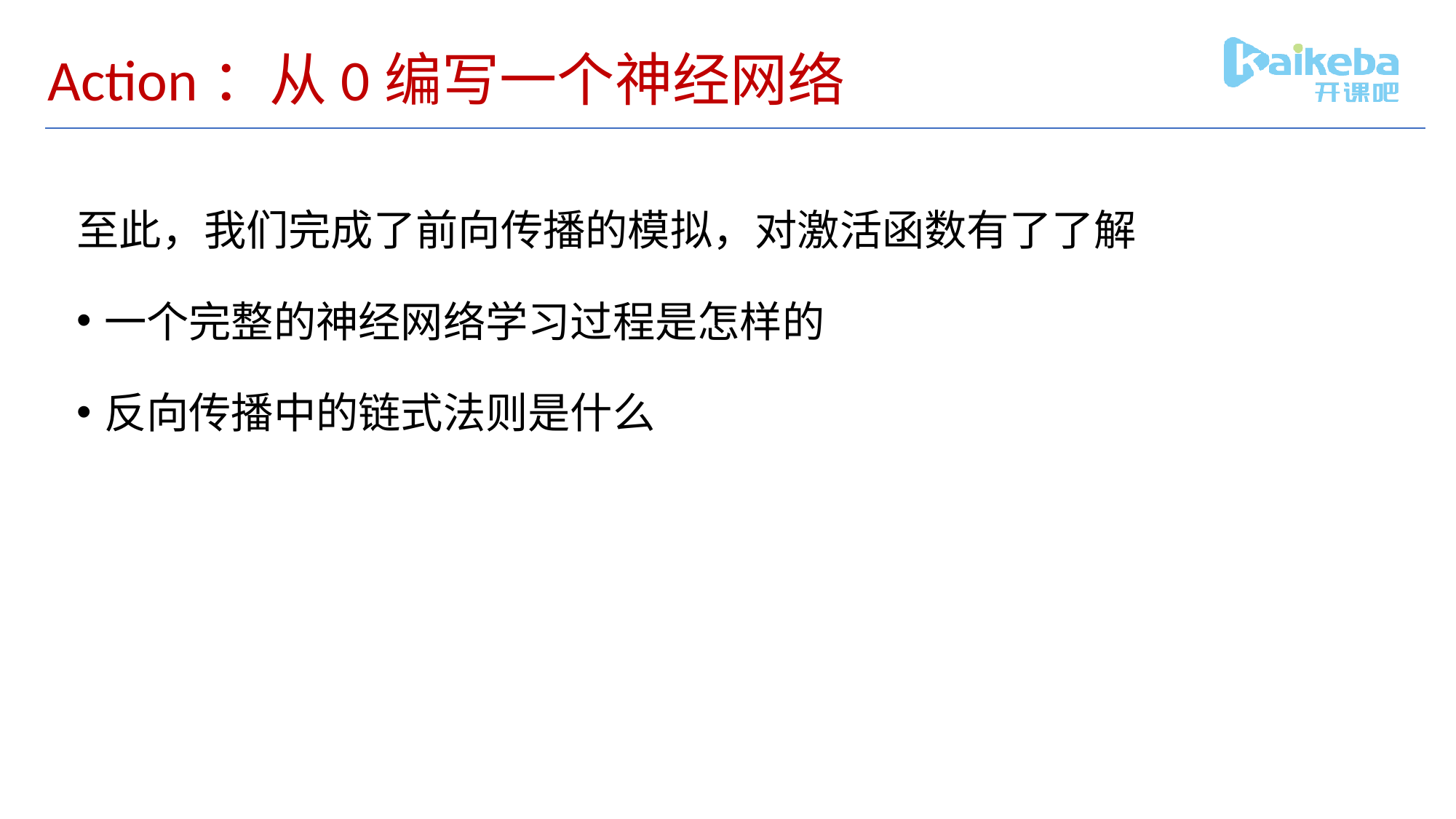

# Action：从0编写一个神经网络
至此，我们完成了前向传播的模拟，对激活函数有了了解
一个完整的神经网络学习过程是怎样的
反向传播中的链式法则是什么